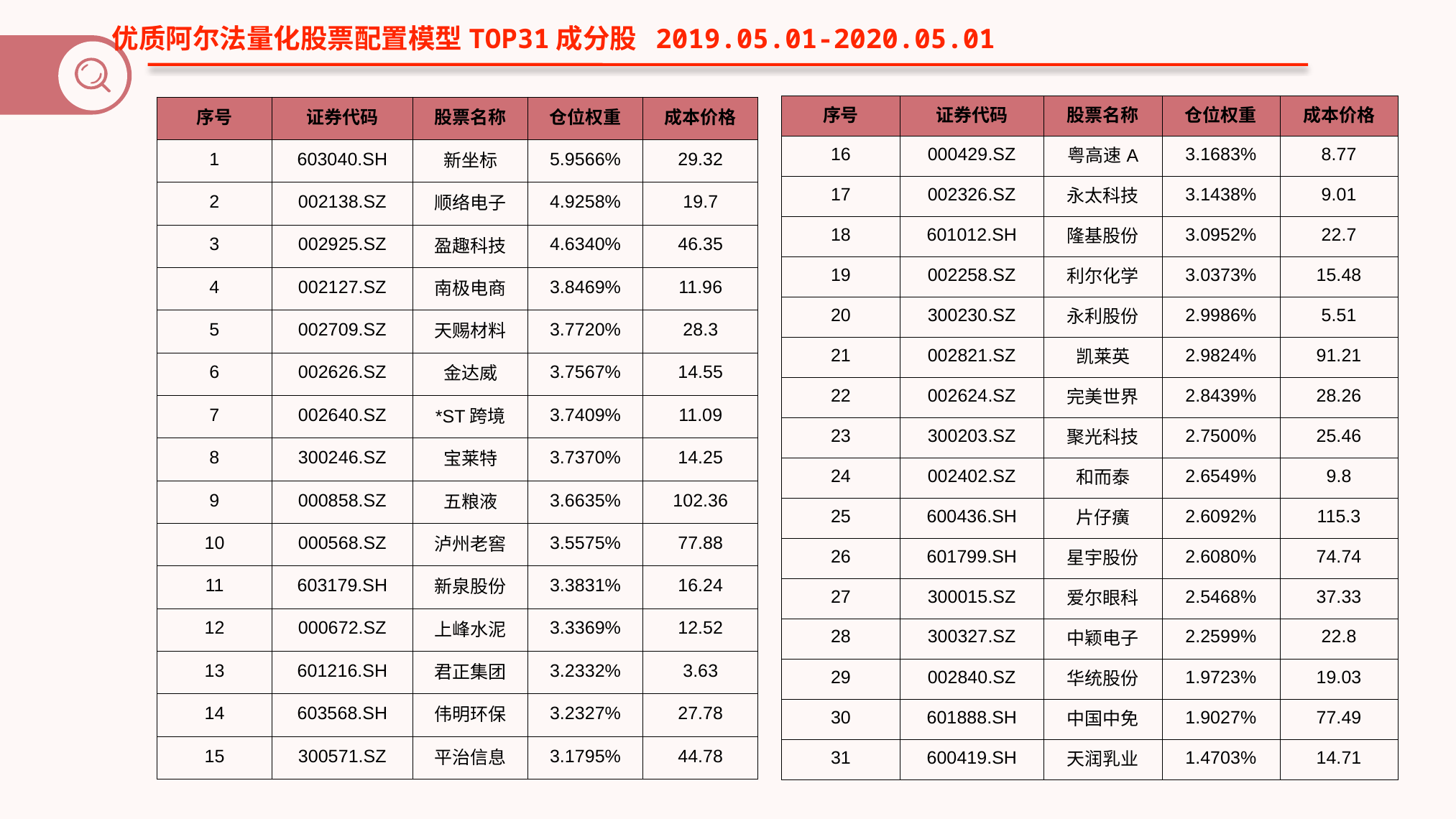

优质阿尔法量化股票配置模型TOP31成分股  2019.05.01-2020.05.01

| 序号 | 证券代码 | 股票名称 | 仓位权重 | 成本价格 |
| --- | --- | --- | --- | --- |
| 16 | 000429.SZ | 粤高速A | 3.1683% | 8.77 |
| 17 | 002326.SZ | 永太科技 | 3.1438% | 9.01 |
| 18 | 601012.SH | 隆基股份 | 3.0952% | 22.7 |
| 19 | 002258.SZ | 利尔化学 | 3.0373% | 15.48 |
| 20 | 300230.SZ | 永利股份 | 2.9986% | 5.51 |
| 21 | 002821.SZ | 凯莱英 | 2.9824% | 91.21 |
| 22 | 002624.SZ | 完美世界 | 2.8439% | 28.26 |
| 23 | 300203.SZ | 聚光科技 | 2.7500% | 25.46 |
| 24 | 002402.SZ | 和而泰 | 2.6549% | 9.8 |
| 25 | 600436.SH | 片仔癀 | 2.6092% | 115.3 |
| 26 | 601799.SH | 星宇股份 | 2.6080% | 74.74 |
| 27 | 300015.SZ | 爱尔眼科 | 2.5468% | 37.33 |
| 28 | 300327.SZ | 中颖电子 | 2.2599% | 22.8 |
| 29 | 002840.SZ | 华统股份 | 1.9723% | 19.03 |
| 30 | 601888.SH | 中国中免 | 1.9027% | 77.49 |
| 31 | 600419.SH | 天润乳业 | 1.4703% | 14.71 |
| 序号 | 证券代码 | 股票名称 | 仓位权重 | 成本价格 |
| --- | --- | --- | --- | --- |
| 1 | 603040.SH | 新坐标 | 5.9566% | 29.32 |
| 2 | 002138.SZ | 顺络电子 | 4.9258% | 19.7 |
| 3 | 002925.SZ | 盈趣科技 | 4.6340% | 46.35 |
| 4 | 002127.SZ | 南极电商 | 3.8469% | 11.96 |
| 5 | 002709.SZ | 天赐材料 | 3.7720% | 28.3 |
| 6 | 002626.SZ | 金达威 | 3.7567% | 14.55 |
| 7 | 002640.SZ | \*ST跨境 | 3.7409% | 11.09 |
| 8 | 300246.SZ | 宝莱特 | 3.7370% | 14.25 |
| 9 | 000858.SZ | 五粮液 | 3.6635% | 102.36 |
| 10 | 000568.SZ | 泸州老窖 | 3.5575% | 77.88 |
| 11 | 603179.SH | 新泉股份 | 3.3831% | 16.24 |
| 12 | 000672.SZ | 上峰水泥 | 3.3369% | 12.52 |
| 13 | 601216.SH | 君正集团 | 3.2332% | 3.63 |
| 14 | 603568.SH | 伟明环保 | 3.2327% | 27.78 |
| 15 | 300571.SZ | 平治信息 | 3.1795% | 44.78 |